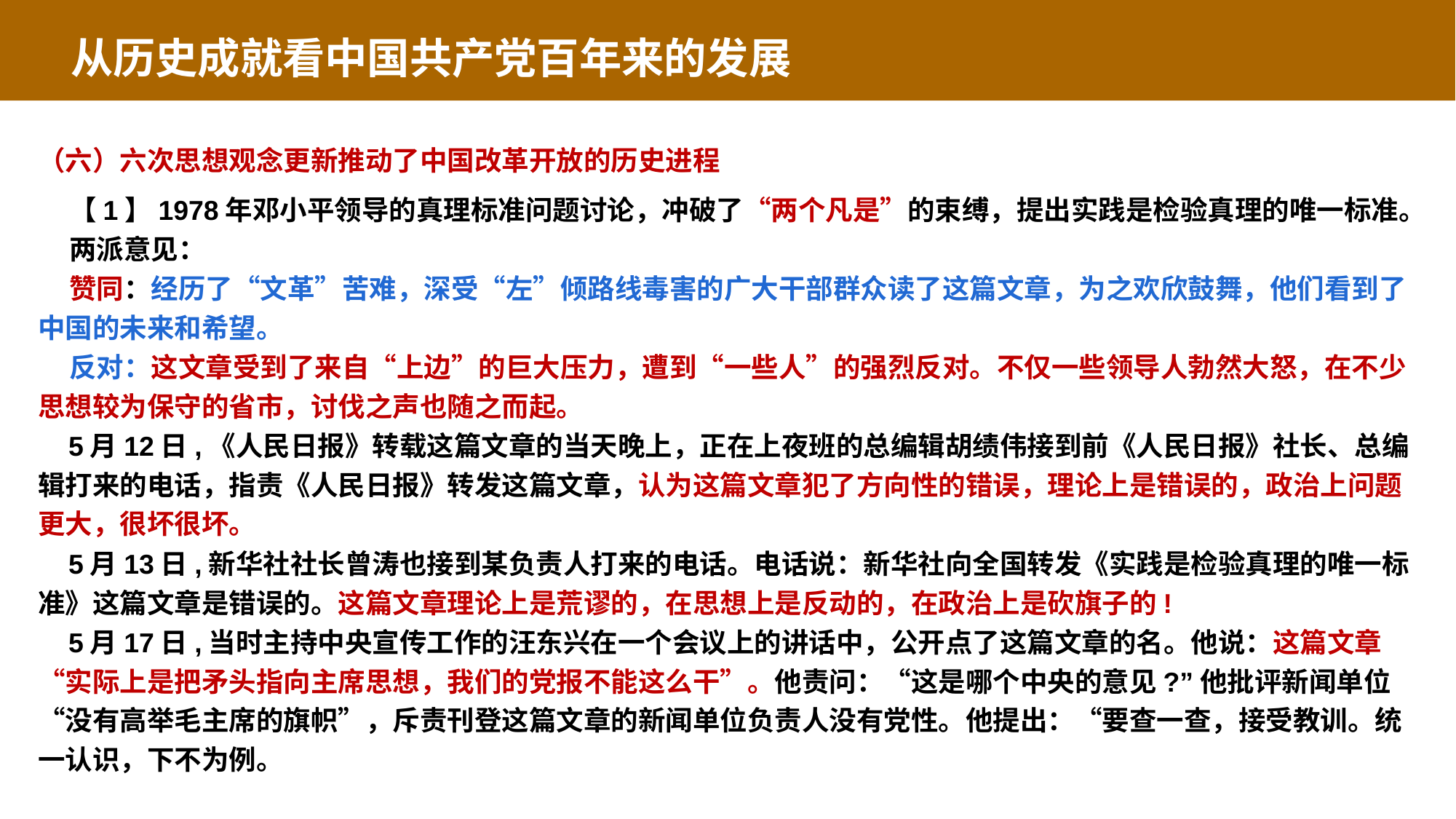

从历史成就看中国共产党百年来的发展
（六）六次思想观念更新推动了中国改革开放的历史进程
    【1】1978年邓小平领导的真理标准问题讨论，冲破了“两个凡是”的束缚，提出实践是检验真理的唯一标准。
    两派意见：
    赞同：经历了“文革”苦难，深受“左”倾路线毒害的广大干部群众读了这篇文章，为之欢欣鼓舞，他们看到了中国的未来和希望。
    反对：这文章受到了来自“上边”的巨大压力，遭到“一些人”的强烈反对。不仅一些领导人勃然大怒，在不少思想较为保守的省市，讨伐之声也随之而起。
    5月12日,《人民日报》转载这篇文章的当天晚上，正在上夜班的总编辑胡绩伟接到前《人民日报》社长、总编辑打来的电话，指责《人民日报》转发这篇文章，认为这篇文章犯了方向性的错误，理论上是错误的，政治上问题更大，很坏很坏。
    5月13日,新华社社长曾涛也接到某负责人打来的电话。电话说：新华社向全国转发《实践是检验真理的唯一标准》这篇文章是错误的。这篇文章理论上是荒谬的，在思想上是反动的，在政治上是砍旗子的!
    5月17日,当时主持中央宣传工作的汪东兴在一个会议上的讲话中，公开点了这篇文章的名。他说：这篇文章“实际上是把矛头指向主席思想，我们的党报不能这么干”。他责问：“这是哪个中央的意见?”他批评新闻单位“没有高举毛主席的旗帜”，斥责刊登这篇文章的新闻单位负责人没有党性。他提出：“要查一查，接受教训。统一认识，下不为例。